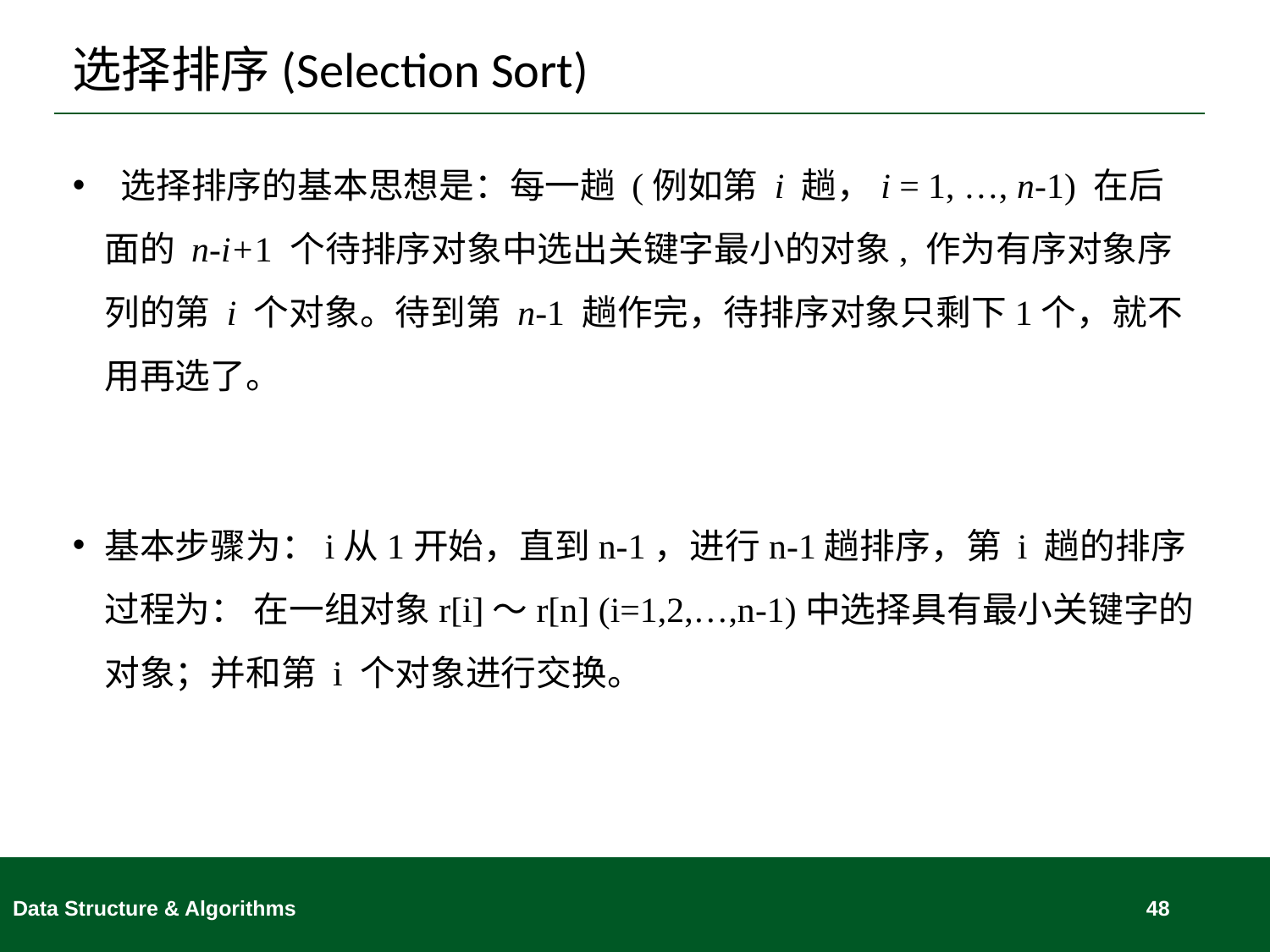

# 选择排序(Selection Sort)
 选择排序的基本思想是：每一趟 (例如第 i 趟，i = 1, …, n-1) 在后面的 n-i+1 个待排序对象中选出关键字最小的对象, 作为有序对象序列的第 i 个对象。待到第 n-1 趟作完，待排序对象只剩下1个，就不用再选了。

基本步骤为：i从1开始，直到n-1，进行n-1趟排序，第 i 趟的排序过程为： 在一组对象r[i]～r[n] (i=1,2,…,n-1)中选择具有最小关键字的对象；并和第 i 个对象进行交换。

Data Structure & Algorithms
48